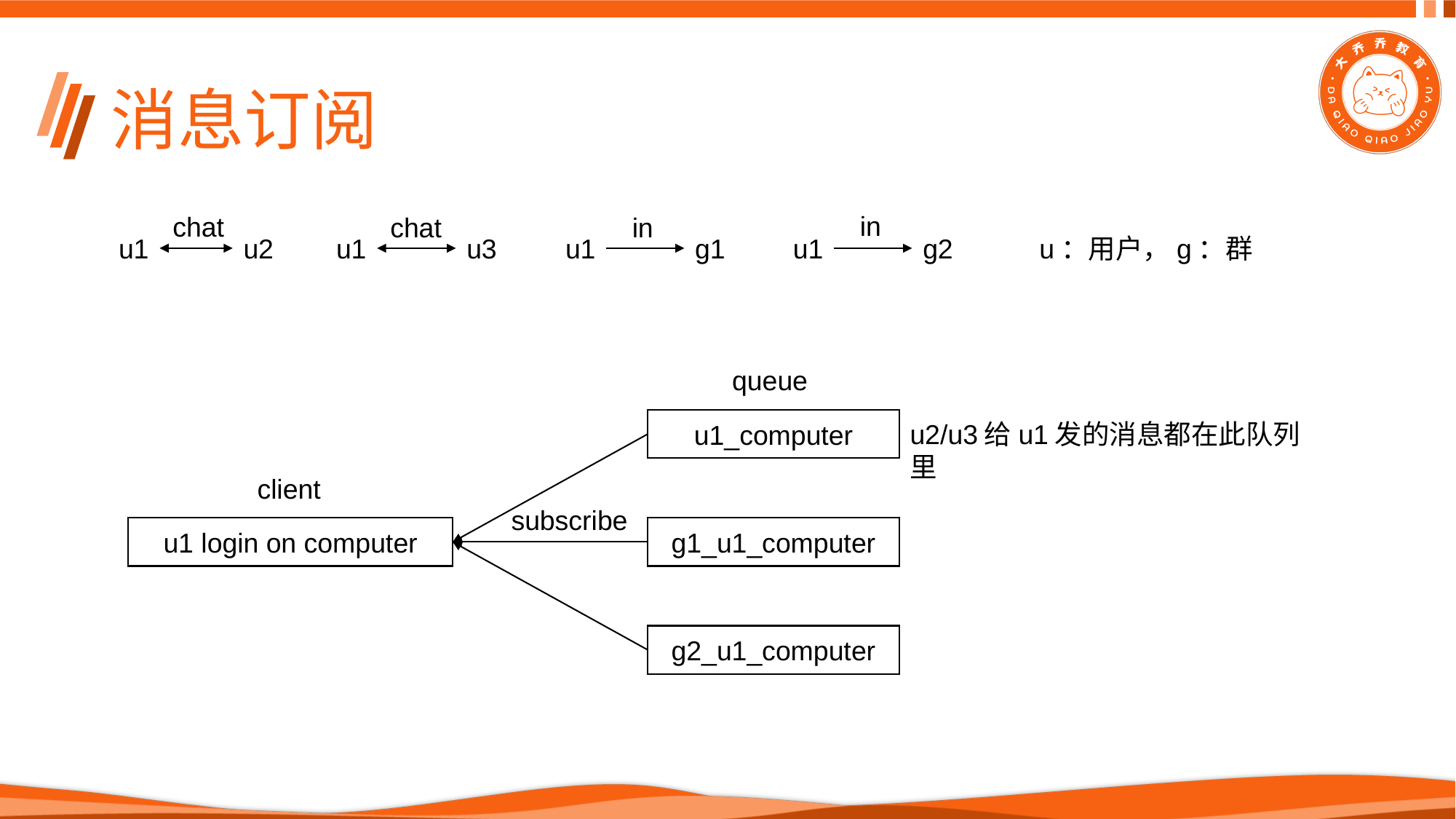

# 消息订阅
in
chat
chat
in
u：用户，g：群
u1
u2
u1
u3
u1
g1
u1
g2
queue
u1_computer
u2/u3给u1发的消息都在此队列里
client
subscribe
u1 login on computer
g1_u1_computer
g2_u1_computer